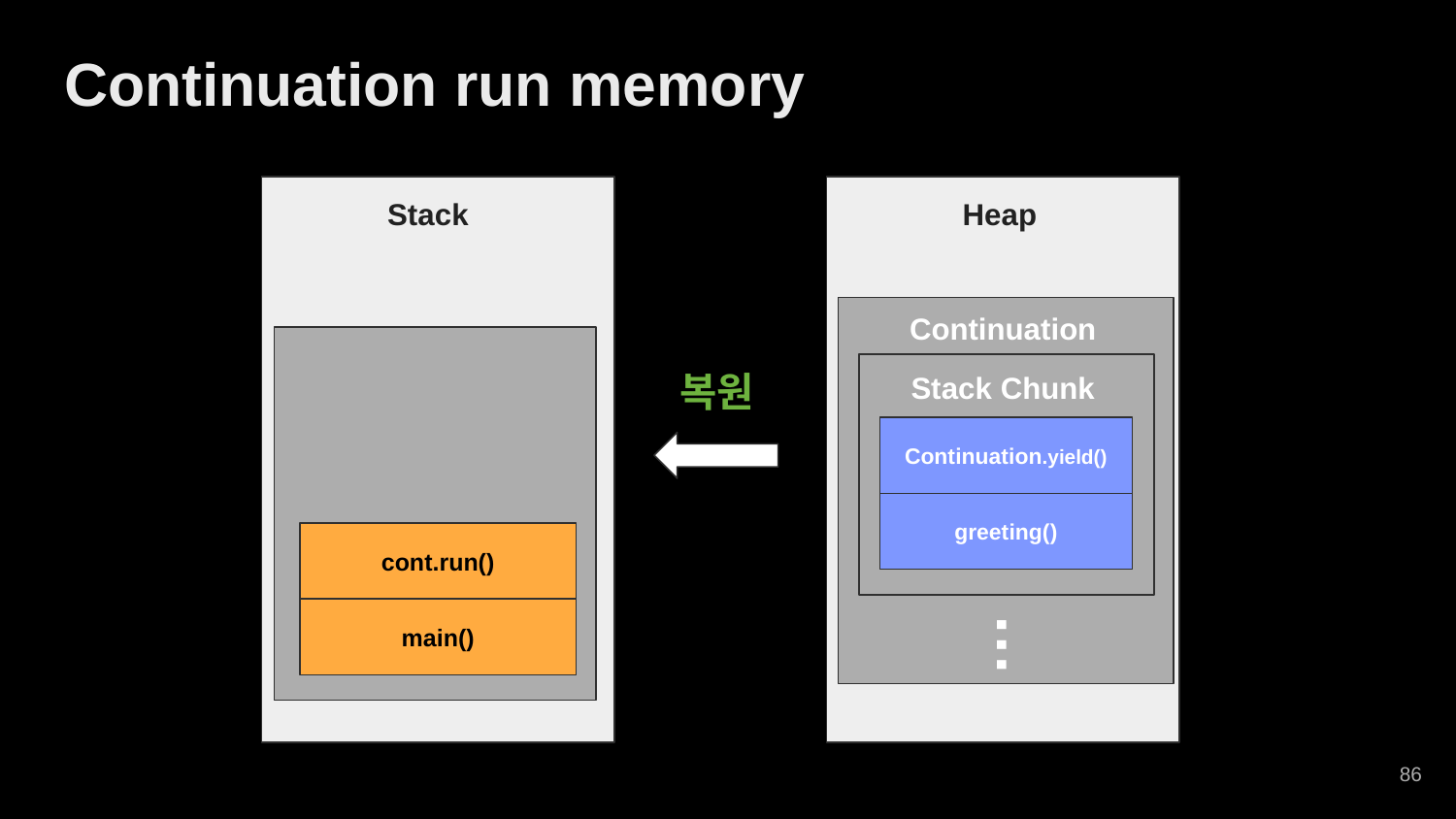

Continuation run memory

Stack
Heap
Continuation

복원

Stack Chunk
Stack Chunk
cont.yield()
Continuation.yield()

printGreeting()
greeting()
cont.run()
main()
…
86